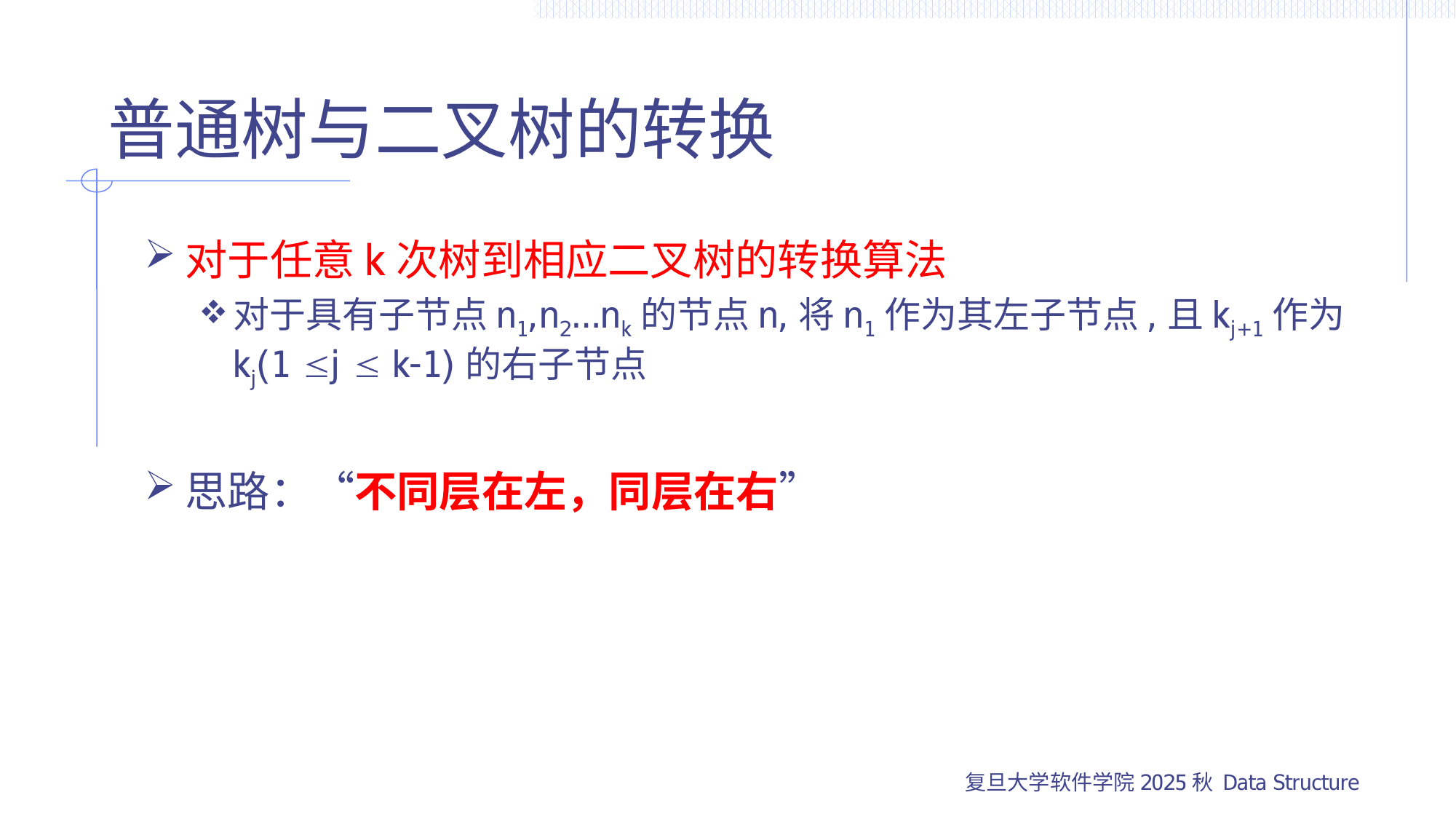

# 普通树与二叉树的转换
对于任意k次树到相应二叉树的转换算法
对于具有子节点n1,n2…nk的节点n,将n1作为其左子节点,且kj+1作为kj(1 ≤j ≤ k-1)的右子节点

思路：“不同层在左，同层在右”